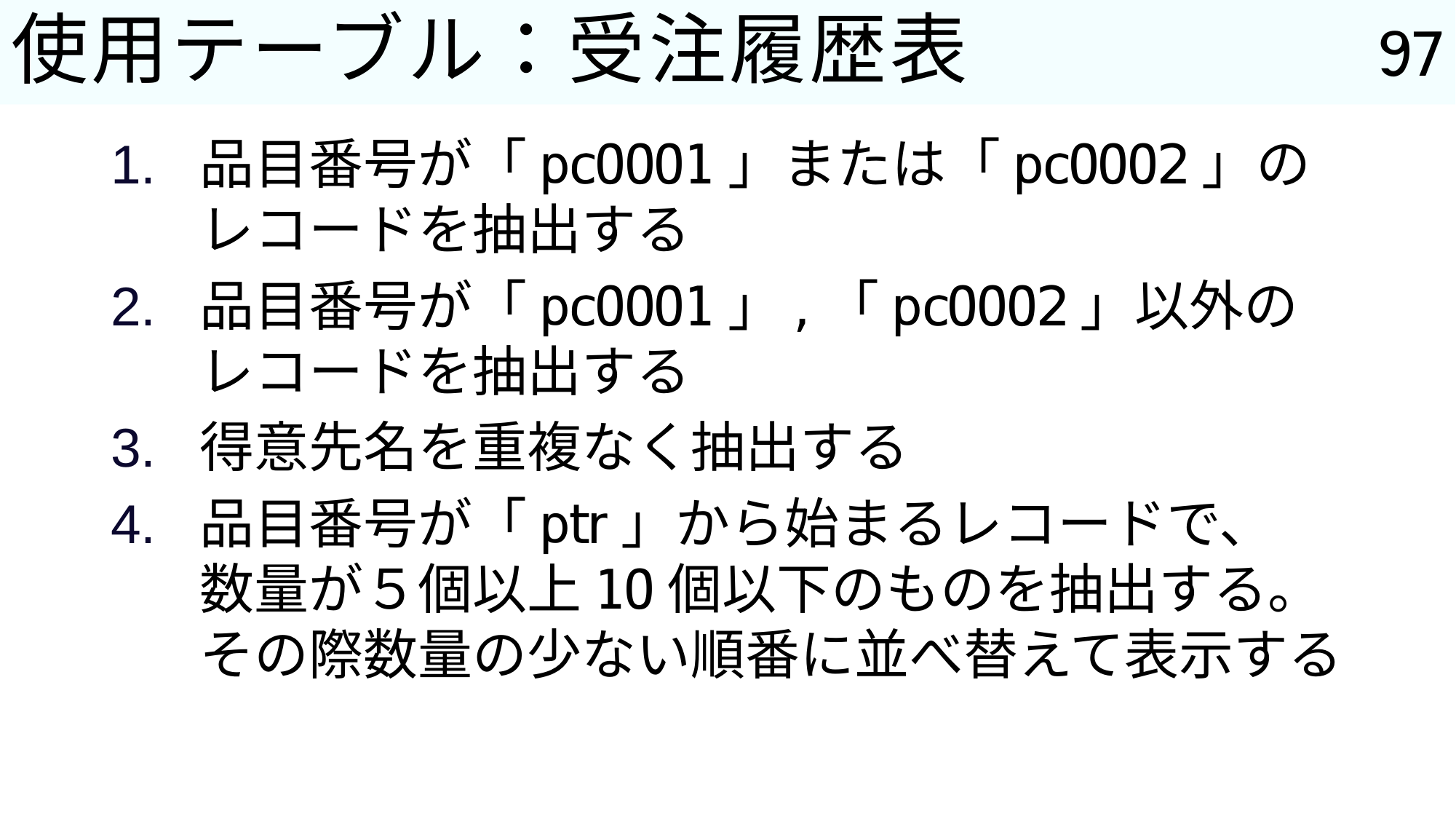

97
# 使用テーブル：受注履歴表
品目番号が「pc0001」または「pc0002」の
レコードを抽出する
品目番号が「pc0001」,「pc0002」以外の
レコードを抽出する
得意先名を重複なく抽出する
品目番号が「ptr」から始まるレコードで、
数量が５個以上10個以下のものを抽出する。
その際数量の少ない順番に並べ替えて表示する